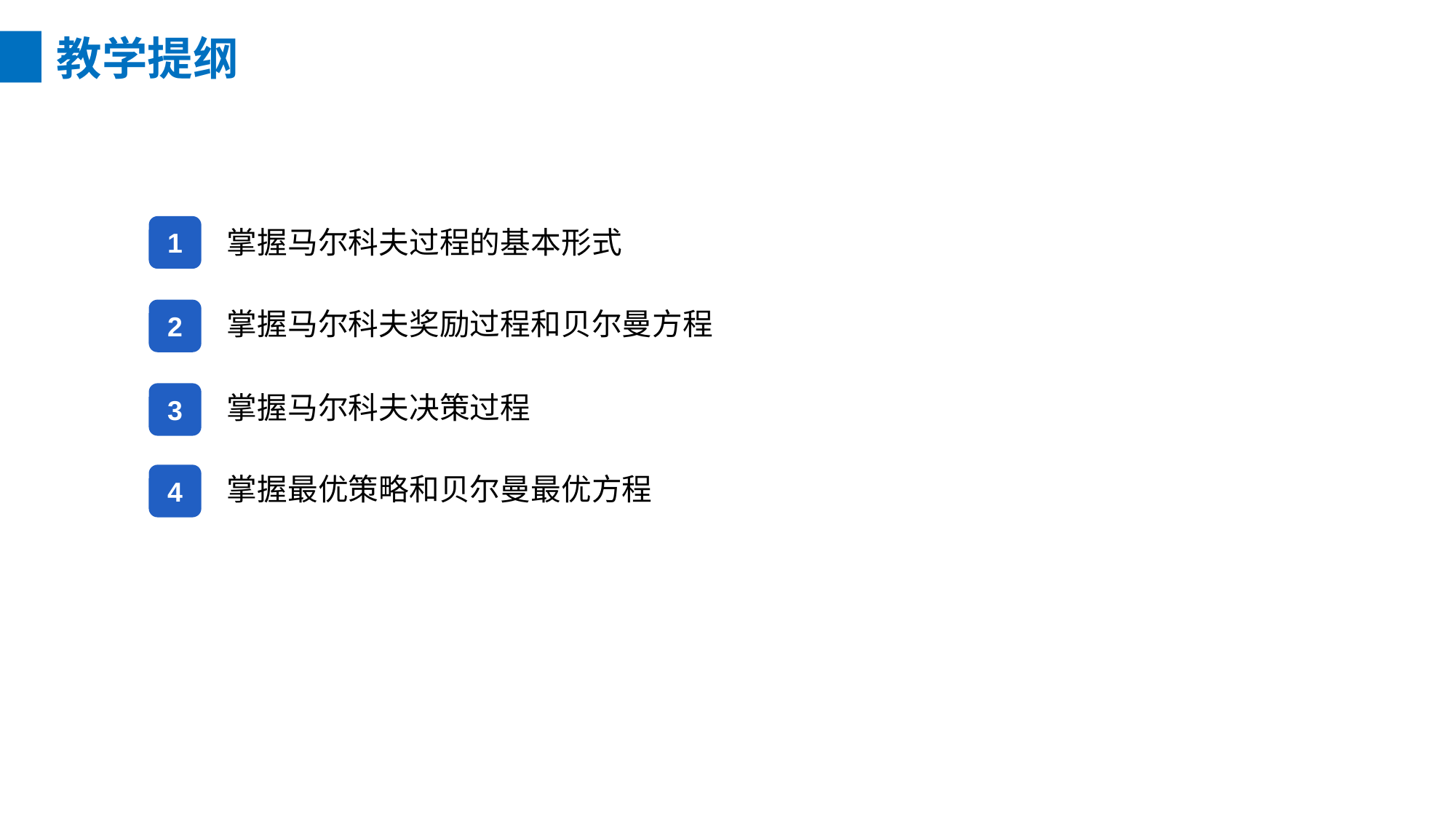

教学提纲
1
掌握马尔科夫过程的基本形式
2
掌握马尔科夫奖励过程和贝尔曼方程
3
掌握马尔科夫决策过程
4
掌握最优策略和贝尔曼最优方程